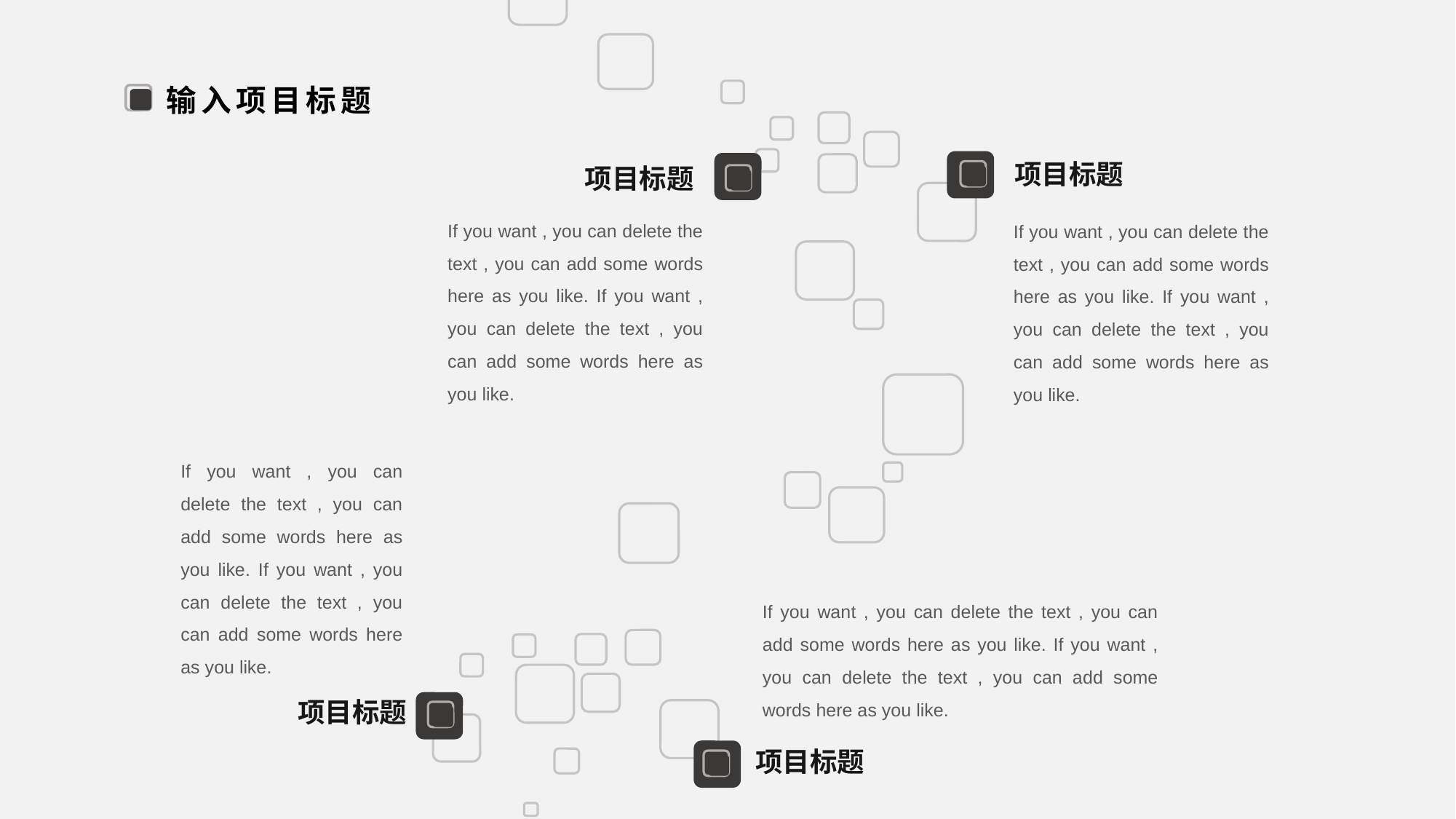

输入项目标题

项目标题

项目标题

If you want , you can delete the text , you can add some words here as you like. If you want , you can delete the text , you can add some words here as you like.

If you want , you can delete the text , you can add some words here as you like. If you want , you can delete the text , you can add some words here as you like.

If you want , you can delete the text , you can add some words here as you like. If you want , you can delete the text , you can add some words here as you like.

If you want , you can delete the text , you can add some words here as you like. If you want , you can delete the text , you can add some words here as you like.

项目标题

项目标题